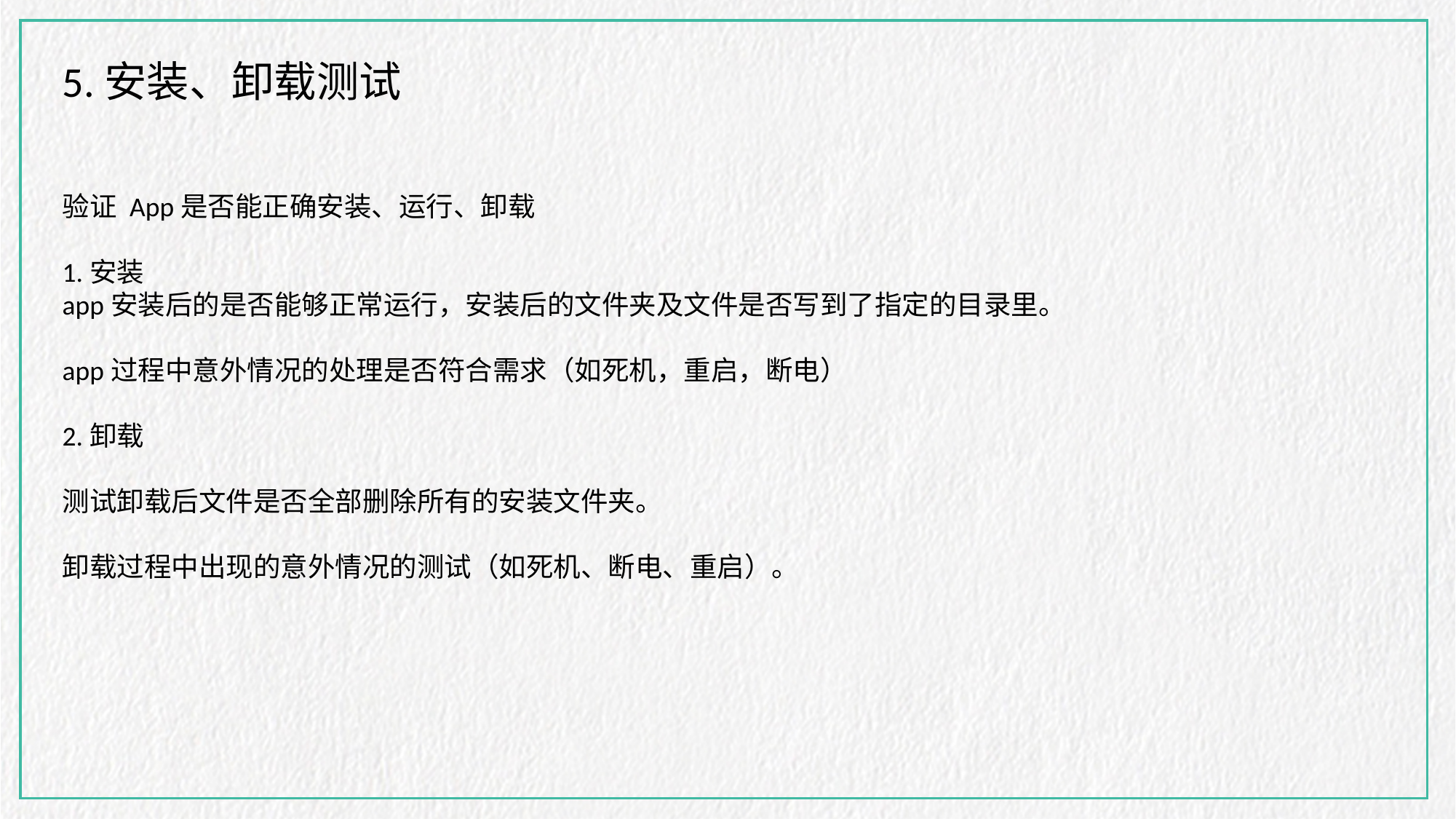

5.安装、卸载测试

验证 App是否能正确安装、运行、卸载

1.安装
app安装后的是否能够正常运行，安装后的文件夹及文件是否写到了指定的目录里。

app过程中意外情况的处理是否符合需求（如死机，重启，断电）

2.卸载

测试卸载后文件是否全部删除所有的安装文件夹。

卸载过程中出现的意外情况的测试（如死机、断电、重启）。